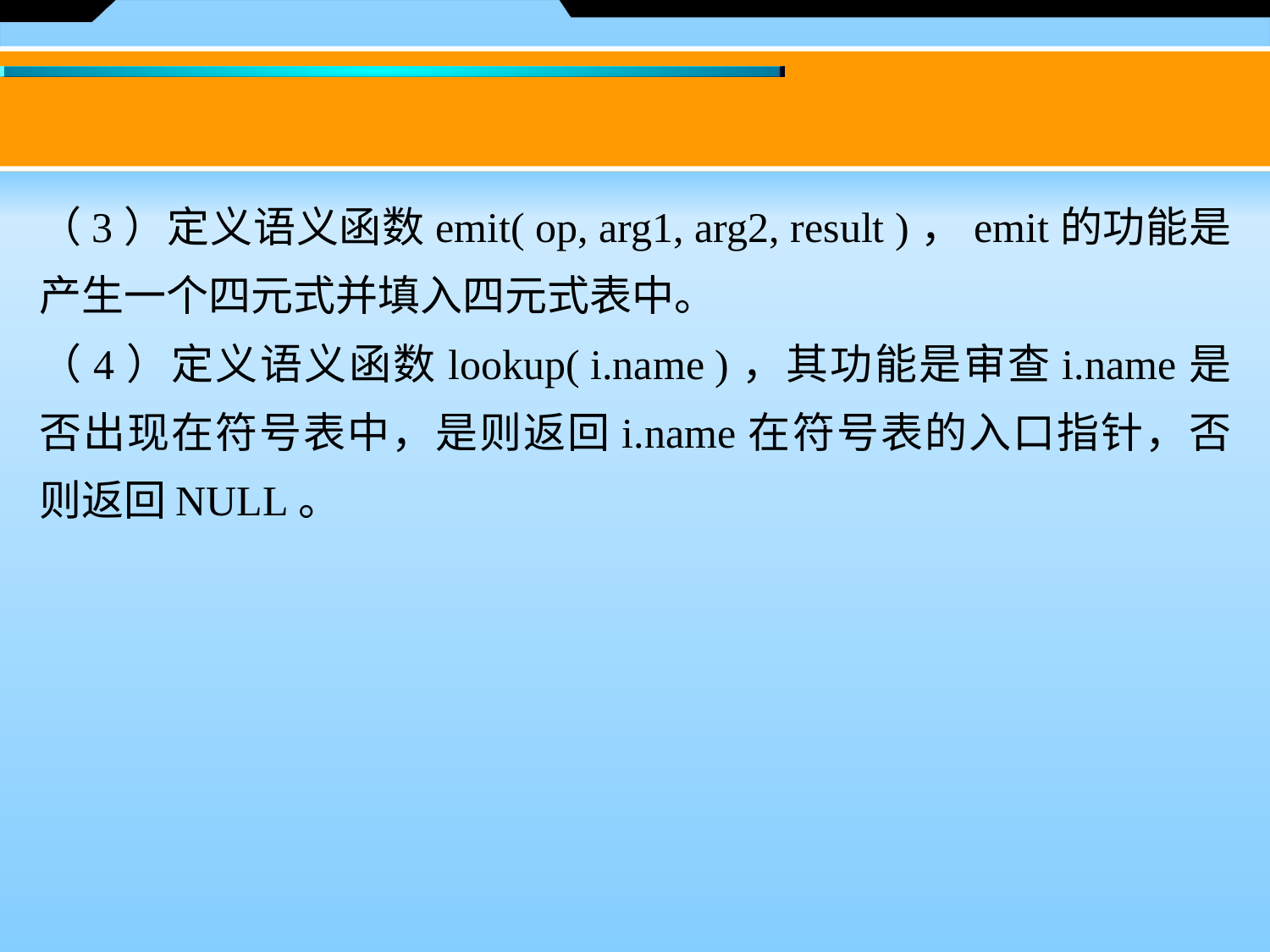

（3）定义语义函数emit( op, arg1, arg2, result )，emit的功能是产生一个四元式并填入四元式表中。
（4）定义语义函数lookup( i.name )，其功能是审查i.name是否出现在符号表中，是则返回i.name在符号表的入口指针，否则返回NULL。